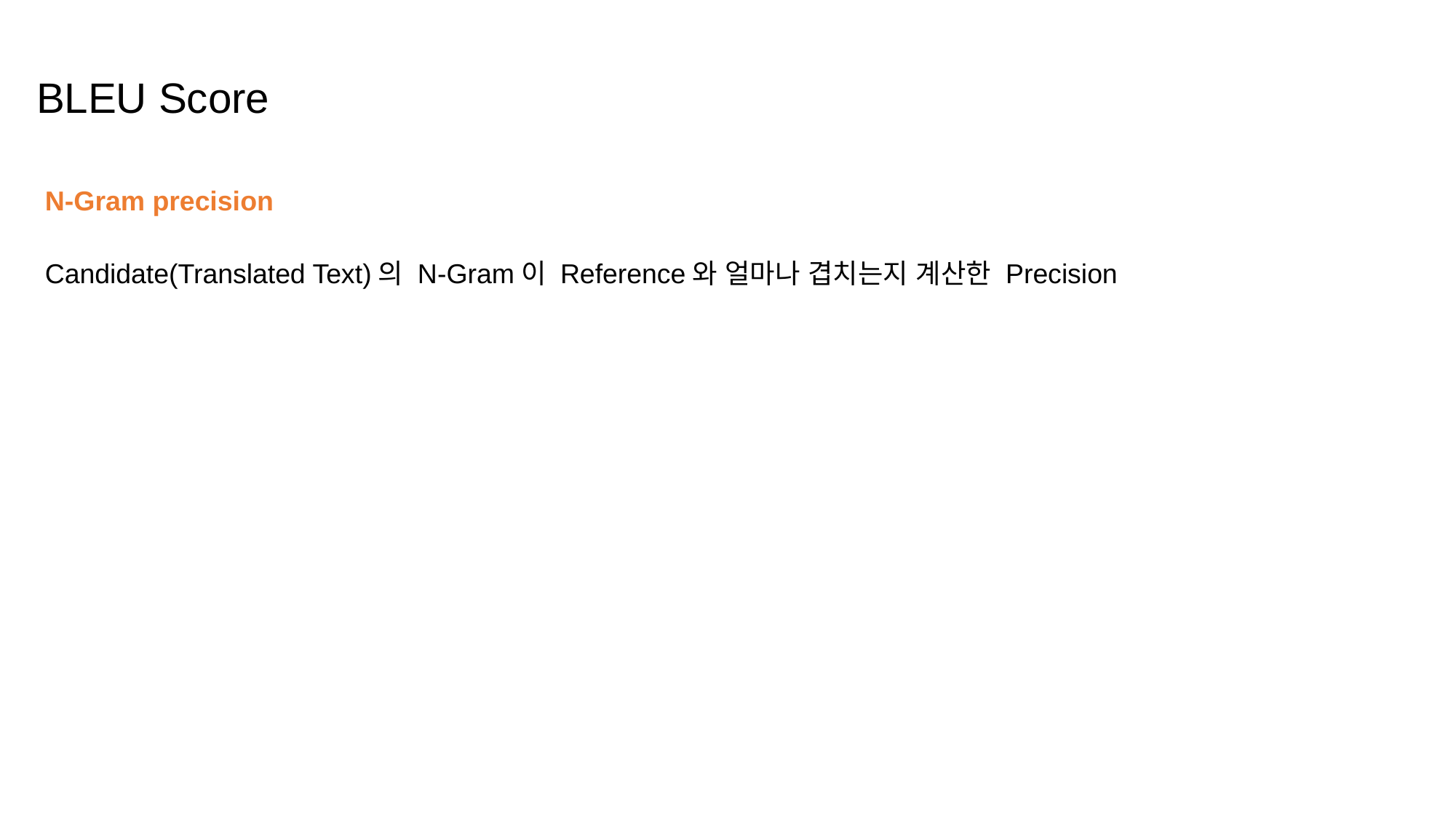

BLEU Score
N-Gram precision
Candidate(Translated Text)의 N-Gram이 Reference와 얼마나 겹치는지 계산한 Precision